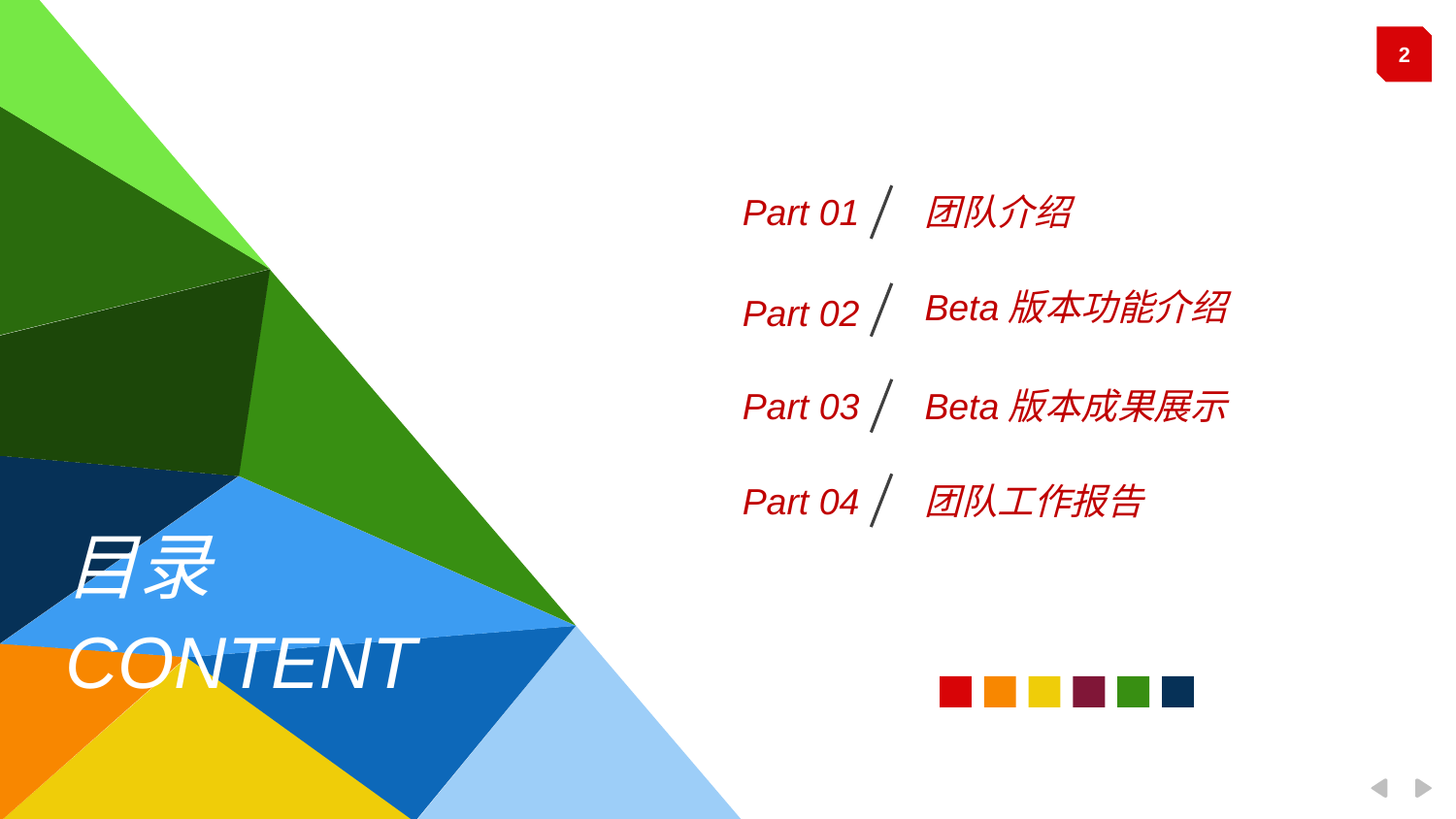

Part 01
团队介绍
Beta版本功能介绍
Part 02
Part 03
Beta版本成果展示
Part 04
团队工作报告
目录
CONTENT